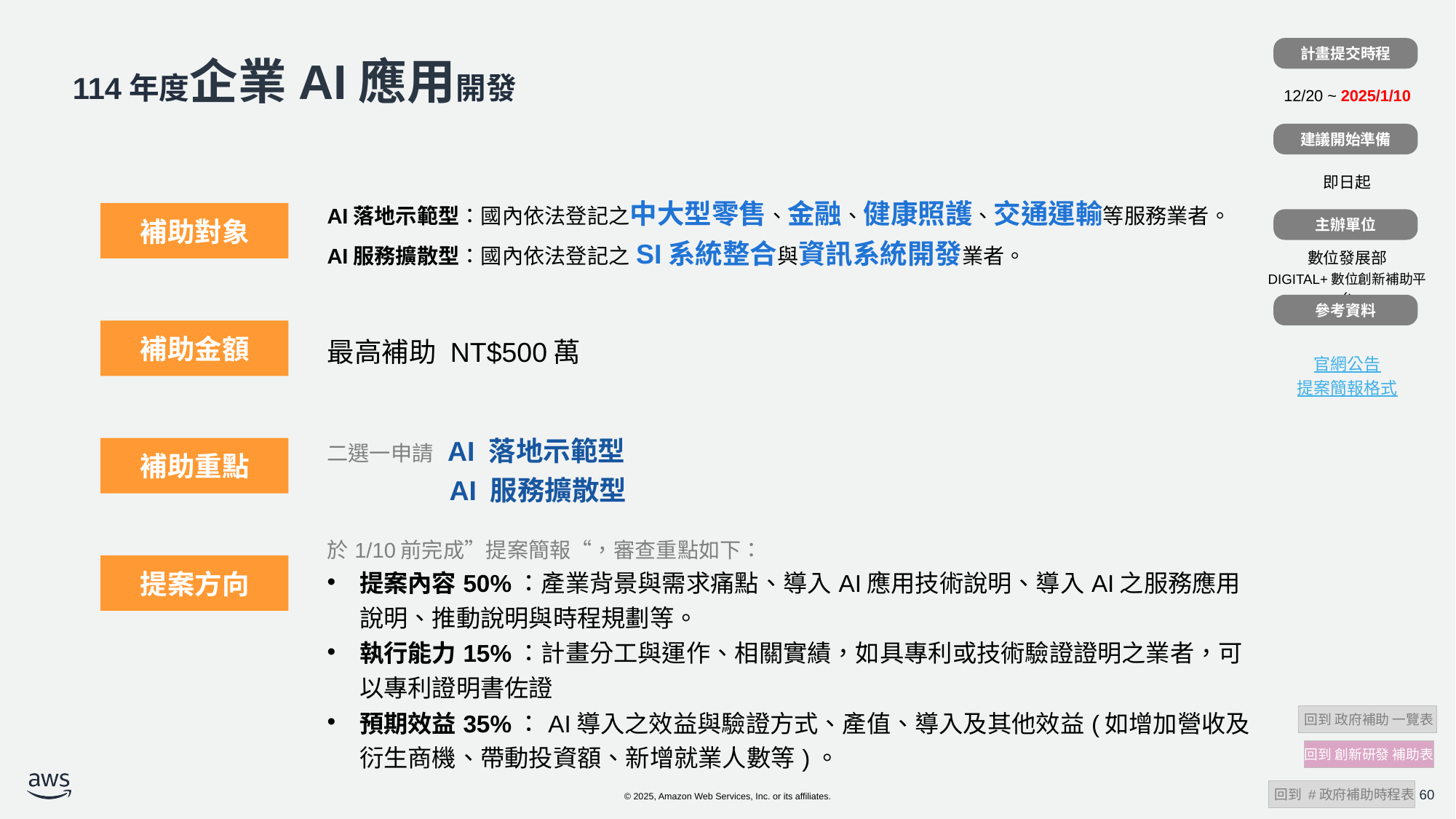

|  |
| --- |
| 12/20 ~ 2025/1/10 |
|  |
| 即日起 |
|  |
| 數位發展部 DIGITAL+數位創新補助平台 |
|  |
| 官網公告 提案簡報格式 |
計畫提交時程
# 114年度企業AI應用開發
建議開始準備
| 計畫補助對象 | AI落地示範型：國內依法登記之中大型零售、金融、健康照護、交通運輸等服務業者。 AI服務擴散型：國內依法登記之SI系統整合與資訊系統開發業者。 |
| --- | --- |
| 計畫補助金額 | 最高補助 NT$500萬 |
| 計畫補助條件 | 二選一申請 AI 落地示範型 AI 服務擴散型 |
|  | 於1/10前完成”提案簡報“，審查重點如下： 提案內容50%：產業背景與需求痛點、導入AI應用技術說明、導入AI之服務應用說明、推動說明與時程規劃等。 執行能力15%：計畫分工與運作、相關實績，如具專利或技術驗證證明之業者，可以專利證明書佐證 預期效益35%：AI導入之效益與驗證方式、產值、導入及其他效益(如增加營收及衍生商機、帶動投資額、新增就業人數等)。 |
補助對象
主辦單位
參考資料
補助金額
補助重點
提案方向
 回到 政府補助 一覽表
回到 創新研發 補助表
 回到 #政府補助時程表
60